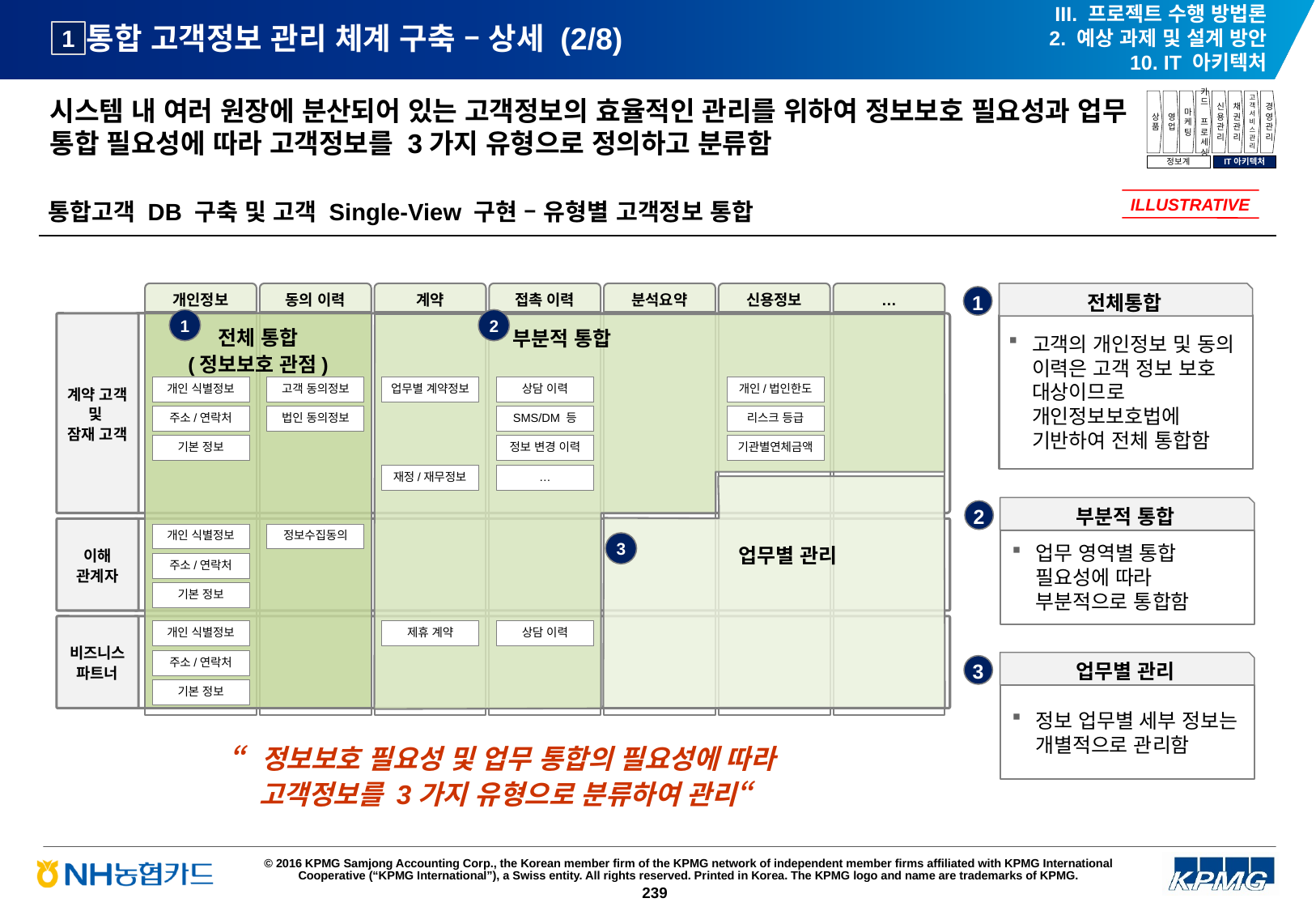

III. 프로젝트 수행 방법론
2. 예상 과제 및 설계 방안
10. IT 아키텍처
# 통합 고객정보 관리 체계 구축 – 상세 (2/8)
1
시스템 내 여러 원장에 분산되어 있는 고객정보의 효율적인 관리를 위하여 정보보호 필요성과 업무 통합 필요성에 따라 고객정보를 3가지 유형으로 정의하고 분류함

상품
영업
마케팅
카드
프로세싱
신용관리
채권관리
고객서비스관리
경영관리
정보계
IT아키텍처
통합고객 DB 구축 및 고객 Single-View 구현 – 유형별 고객정보 통합
ILLUSTRATIVE
개인정보
동의 이력
계약
접촉 이력
분석요약
신용정보
…
계약 고객 및
잠재 고객

전체 통합
(정보보호 관점)

	 부분적 통합
개인 식별정보
고객 동의정보
주소/연락처
법인 동의정보
기본 정보
재정/재무정보
개인 식별정보
정보수집동의
주소/연락처
기본 정보
개인 식별정보
주소/연락처
기본 정보
업무별 계약정보
상담 이력
개인/법인한도
리스크 등급
SMS/DM 등
정보 변경 이력
기관별연체금액
…
제휴 계약
상담 이력
    업무별 관리

이해 관계자

비즈니스 파트너

전체통합
1
1
2
고객의 개인정보 및 동의 이력은 고객 정보 보호 대상이므로 개인정보보호법에 기반하여 전체 통합함
부분적 통합
2
업무 영역별 통합 필요성에 따라 부분적으로 통합함
3
업무별 관리
3
정보 업무별 세부 정보는 개별적으로 관리함
“정보보호 필요성 및 업무 통합의 필요성에 따라
고객정보를 3가지 유형으로 분류하여 관리“